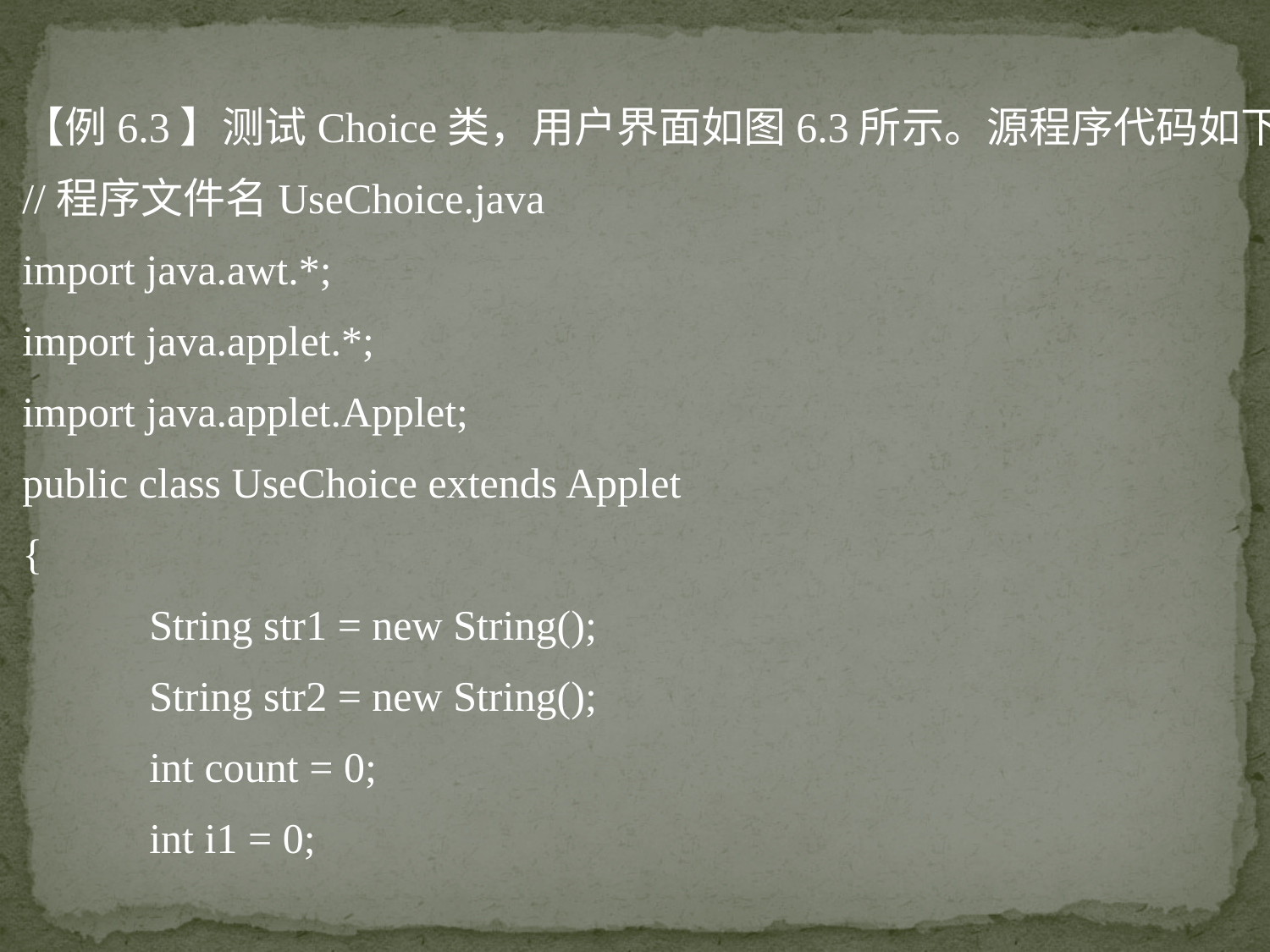

【例6.3】测试Choice类，用户界面如图6.3所示。源程序代码如下：
//程序文件名UseChoice.java
import java.awt.*;
import java.applet.*;
import java.applet.Applet;
public class UseChoice extends Applet
{
	String str1 = new String();
	String str2 = new String();
	int count = 0;
	int i1 = 0;